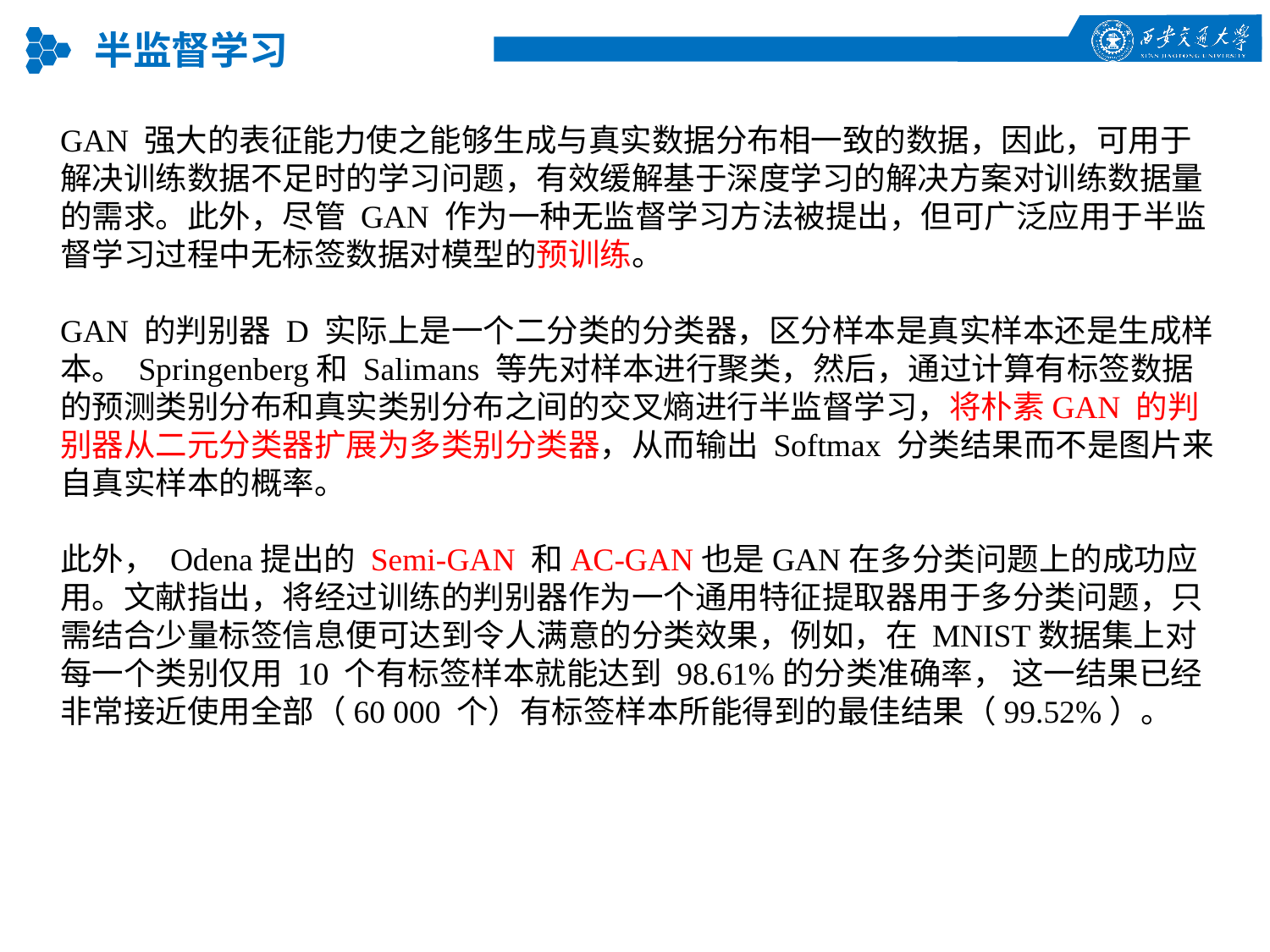

半监督学习

GAN 强大的表征能力使之能够生成与真实数据分布相一致的数据，因此，可用于解决训练数据不足时的学习问题，有效缓解基于深度学习的解决方案对训练数据量的需求。此外，尽管 GAN 作为一种无监督学习方法被提出，但可广泛应用于半监督学习过程中无标签数据对模型的预训练。

GAN 的判别器 D 实际上是一个二分类的分类器，区分样本是真实样本还是生成样本。 Springenberg和 Salimans 等先对样本进行聚类，然后，通过计算有标签数据的预测类别分布和真实类别分布之间的交叉熵进行半监督学习，将朴素GAN 的判别器从二元分类器扩展为多类别分类器，从而输出 Softmax 分类结果而不是图片来自真实样本的概率。

此外， Odena提出的 Semi-GAN 和AC-GAN也是GAN在多分类问题上的成功应用。文献指出，将经过训练的判别器作为一个通用特征提取器用于多分类问题，只需结合少量标签信息便可达到令人满意的分类效果，例如，在 MNIST数据集上对每一个类别仅用 10 个有标签样本就能达到 98.61%的分类准确率， 这一结果已经非常接近使用全部（60 000 个）有标签样本所能得到的最佳结果（99.52%）。